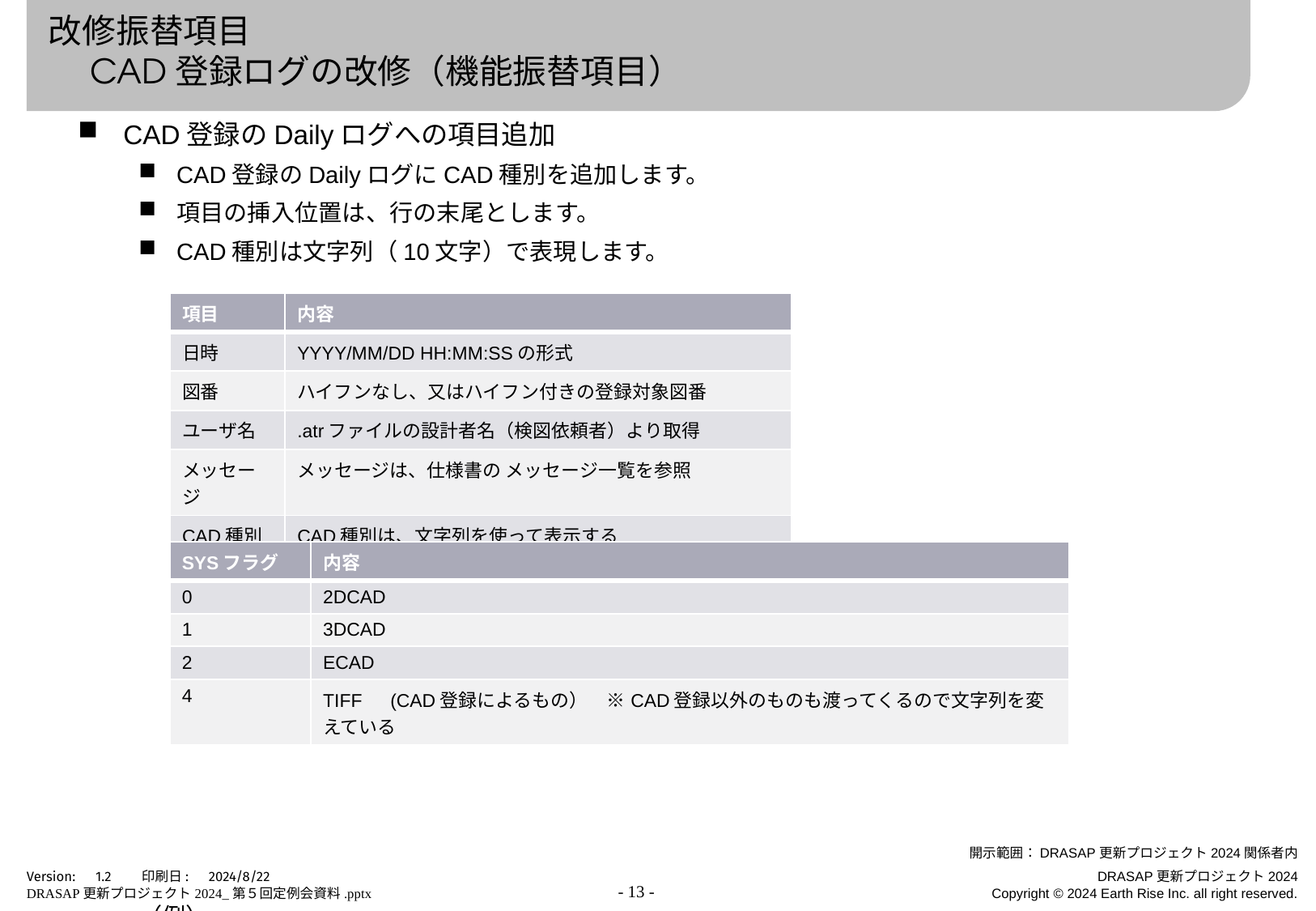

# 改修振替項目 　CAD登録ログの改修（機能振替項目）
CAD登録のDailyログへの項目追加
CAD登録のDailyログにCAD種別を追加します。
項目の挿入位置は、行の末尾とします。
CAD種別は文字列（10文字）で表現します。

（例）
	2024/07/01 11:30:02,ET-00610104-0,豊田太郎,登録完了, 3DCAD,
	2024/07/01 11:30:03,ET-00610801-2,豊田太郎,登録完了, ECAD,
| 項目 | 内容 |
| --- | --- |
| 日時 | YYYY/MM/DD HH:MM:SSの形式 |
| 図番 | ハイフンなし、又はハイフン付きの登録対象図番 |
| ユーザ名 | .atrファイルの設計者名（検図依頼者）より取得 |
| メッセージ | メッセージは、仕様書の メッセージ一覧を参照 |
| CAD種別 | CAD種別は、文字列を使って表示する |
| SYSフラグ | 内容 |
| --- | --- |
| 0 | 2DCAD |
| 1 | 3DCAD |
| 2 | ECAD |
| 4 | TIFF　(CAD登録によるもの）　※CAD登録以外のものも渡ってくるので文字列を変えている |